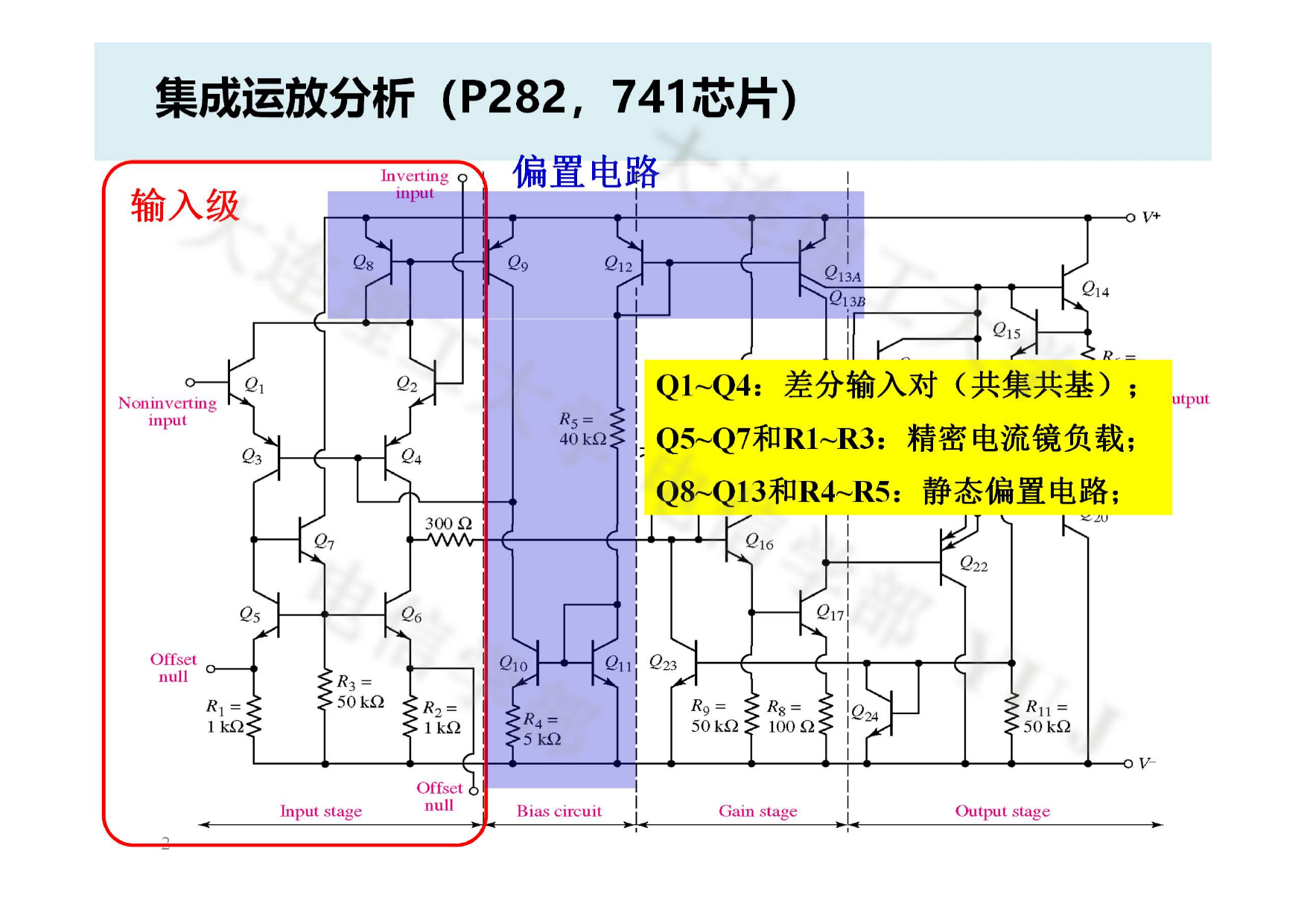

集成运放分析（P282，741芯片）
偏置电路
输入级

Q1~Q4：差分  Q5~Q7和R1~R  Q8~Q13和R4~

输入对（共集共基）；
3：精密电流镜负载；

R5：静态偏置电路；

2